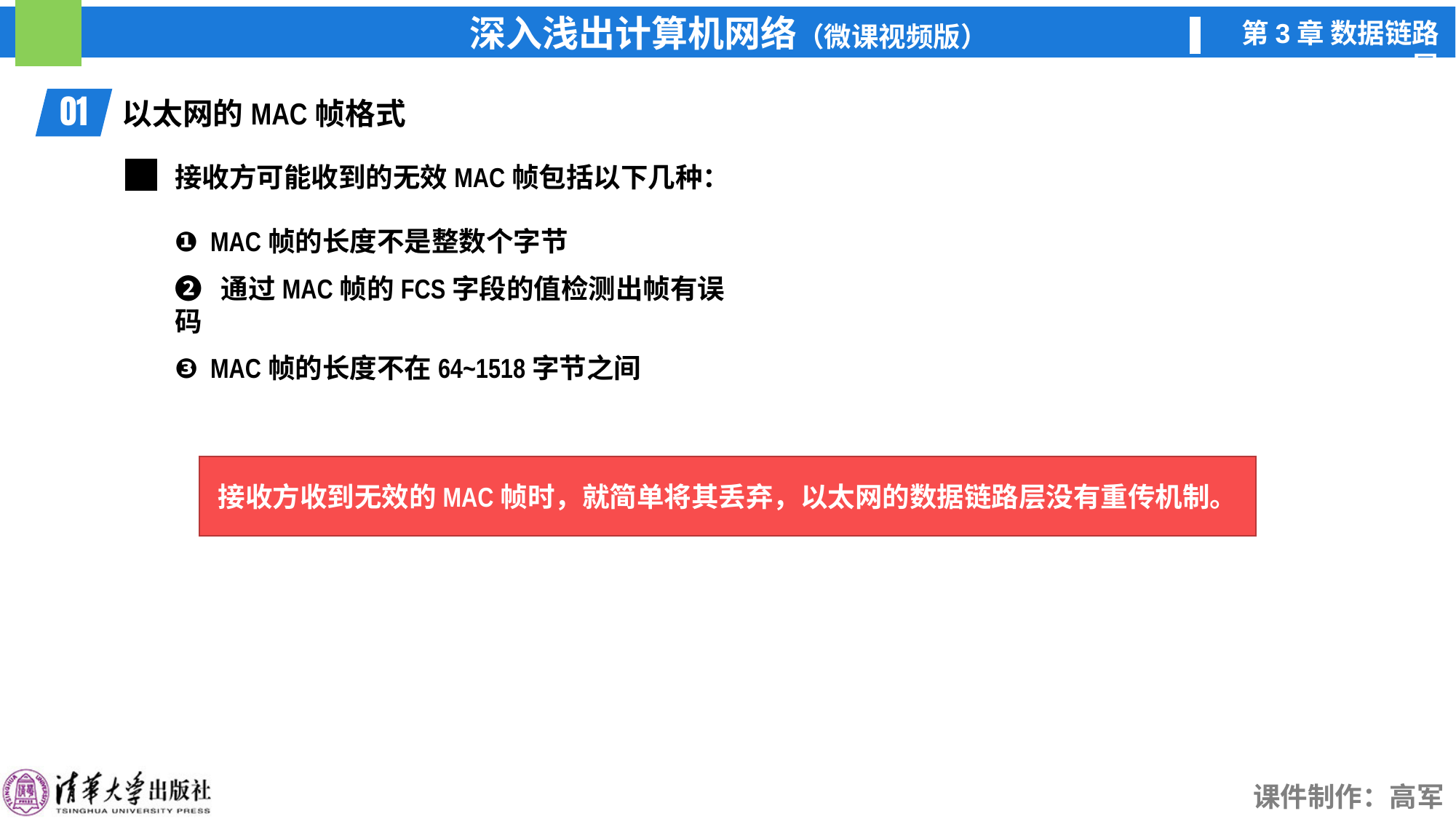

01
以太网的MAC帧格式
接收方可能收到的无效MAC帧包括以下几种：

❶  MAC帧的长度不是整数个字节
❷  通过MAC帧的FCS字段的值检测出帧有误码
❸  MAC帧的长度不在64~1518字节之间
接收方收到无效的MAC帧时，就简单将其丢弃，以太网的数据链路层没有重传机制。